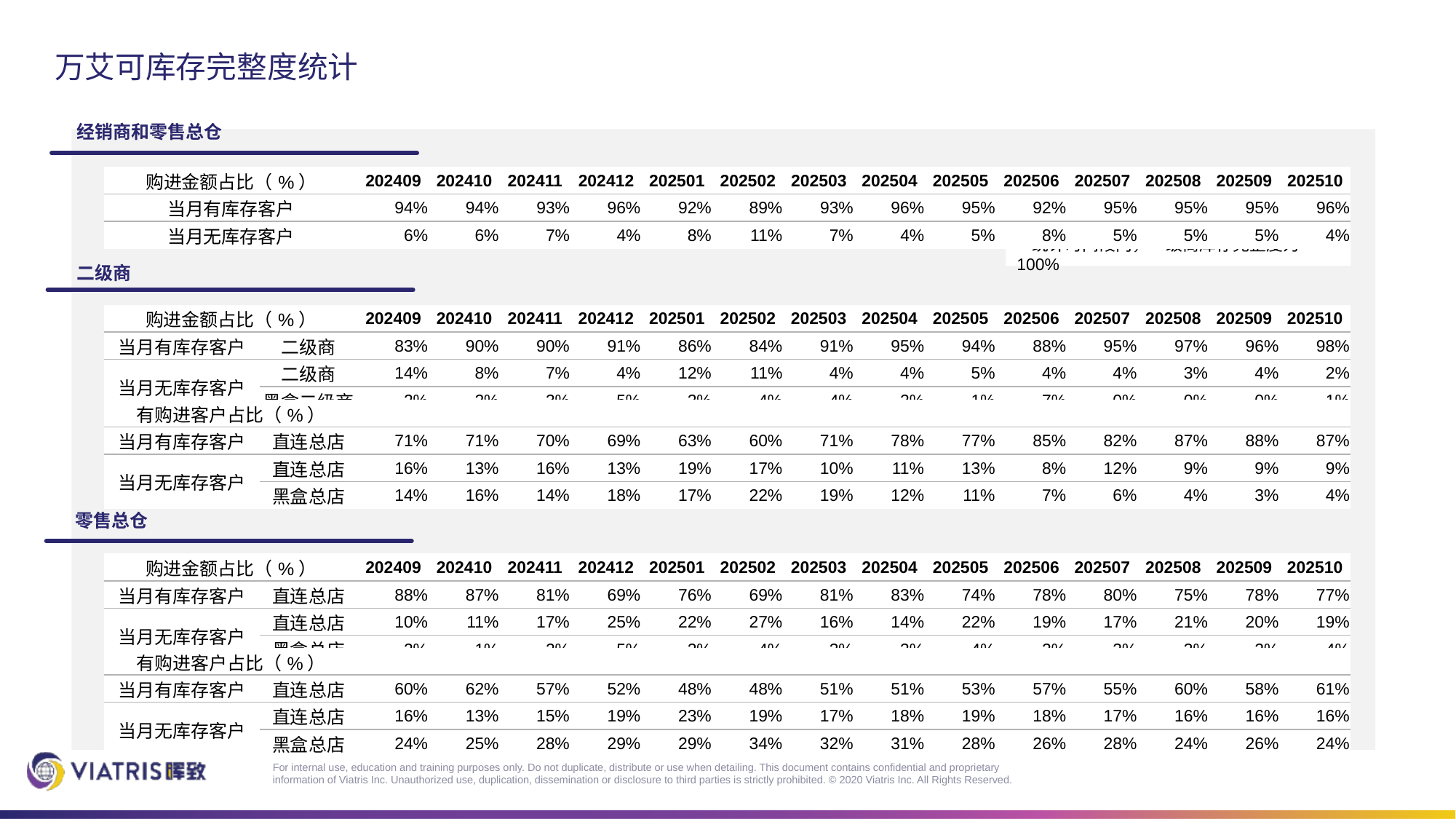

# 万艾可库存完整度统计
经销商和零售总仓

| 购进金额占比（%） | 202409 | 202410 | 202411 | 202412 | 202501 | 202502 | 202503 | 202504 | 202505 | 202506 | 202507 | 202508 | 202509 | 202510 |
| --- | --- | --- | --- | --- | --- | --- | --- | --- | --- | --- | --- | --- | --- | --- |
| 当月有库存客户 | 94% | 94% | 93% | 96% | 92% | 89% | 93% | 96% | 95% | 92% | 95% | 95% | 95% | 96% |
| 当月无库存客户 | 6% | 6% | 7% | 4% | 8% | 11% | 7% | 4% | 5% | 8% | 5% | 5% | 5% | 4% |
* 统计时间段内，一级商库存完整度为100%
二级商
| 购进金额占比（%） |  | 202409 | 202410 | 202411 | 202412 | 202501 | 202502 | 202503 | 202504 | 202505 | 202506 | 202507 | 202508 | 202509 | 202510 |
| --- | --- | --- | --- | --- | --- | --- | --- | --- | --- | --- | --- | --- | --- | --- | --- |
| 当月有库存客户 | 二级商 | 83% | 90% | 90% | 91% | 86% | 84% | 91% | 95% | 94% | 88% | 95% | 97% | 96% | 98% |
| 当月无库存客户 | 二级商 | 14% | 8% | 7% | 4% | 12% | 11% | 4% | 4% | 5% | 4% | 4% | 3% | 4% | 2% |
|  | 黑盒二级商 | 2% | 2% | 3% | 5% | 2% | 4% | 4% | 2% | 1% | 7% | 0% | 0% | 0% | 1% |
| 有购进客户占比（%） |  |  |  |  |  |  |  |  |  |  |  |  |  |  |  |
| --- | --- | --- | --- | --- | --- | --- | --- | --- | --- | --- | --- | --- | --- | --- | --- |
| 当月有库存客户 | 直连总店 | 71% | 71% | 70% | 69% | 63% | 60% | 71% | 78% | 77% | 85% | 82% | 87% | 88% | 87% |
| 当月无库存客户 | 直连总店 | 16% | 13% | 16% | 13% | 19% | 17% | 10% | 11% | 13% | 8% | 12% | 9% | 9% | 9% |
|  | 黑盒总店 | 14% | 16% | 14% | 18% | 17% | 22% | 19% | 12% | 11% | 7% | 6% | 4% | 3% | 4% |
零售总仓
| 购进金额占比（%） |  | 202409 | 202410 | 202411 | 202412 | 202501 | 202502 | 202503 | 202504 | 202505 | 202506 | 202507 | 202508 | 202509 | 202510 |
| --- | --- | --- | --- | --- | --- | --- | --- | --- | --- | --- | --- | --- | --- | --- | --- |
| 当月有库存客户 | 直连总店 | 88% | 87% | 81% | 69% | 76% | 69% | 81% | 83% | 74% | 78% | 80% | 75% | 78% | 77% |
| 当月无库存客户 | 直连总店 | 10% | 11% | 17% | 25% | 22% | 27% | 16% | 14% | 22% | 19% | 17% | 21% | 20% | 19% |
|  | 黑盒总店 | 2% | 1% | 2% | 5% | 2% | 4% | 3% | 3% | 4% | 2% | 3% | 3% | 2% | 4% |
| 有购进客户占比（%） |  |  |  |  |  |  |  |  |  |  |  |  |  |  |  |
| --- | --- | --- | --- | --- | --- | --- | --- | --- | --- | --- | --- | --- | --- | --- | --- |
| 当月有库存客户 | 直连总店 | 60% | 62% | 57% | 52% | 48% | 48% | 51% | 51% | 53% | 57% | 55% | 60% | 58% | 61% |
| 当月无库存客户 | 直连总店 | 16% | 13% | 15% | 19% | 23% | 19% | 17% | 18% | 19% | 18% | 17% | 16% | 16% | 16% |
|  | 黑盒总店 | 24% | 25% | 28% | 29% | 29% | 34% | 32% | 31% | 28% | 26% | 28% | 24% | 26% | 24% |